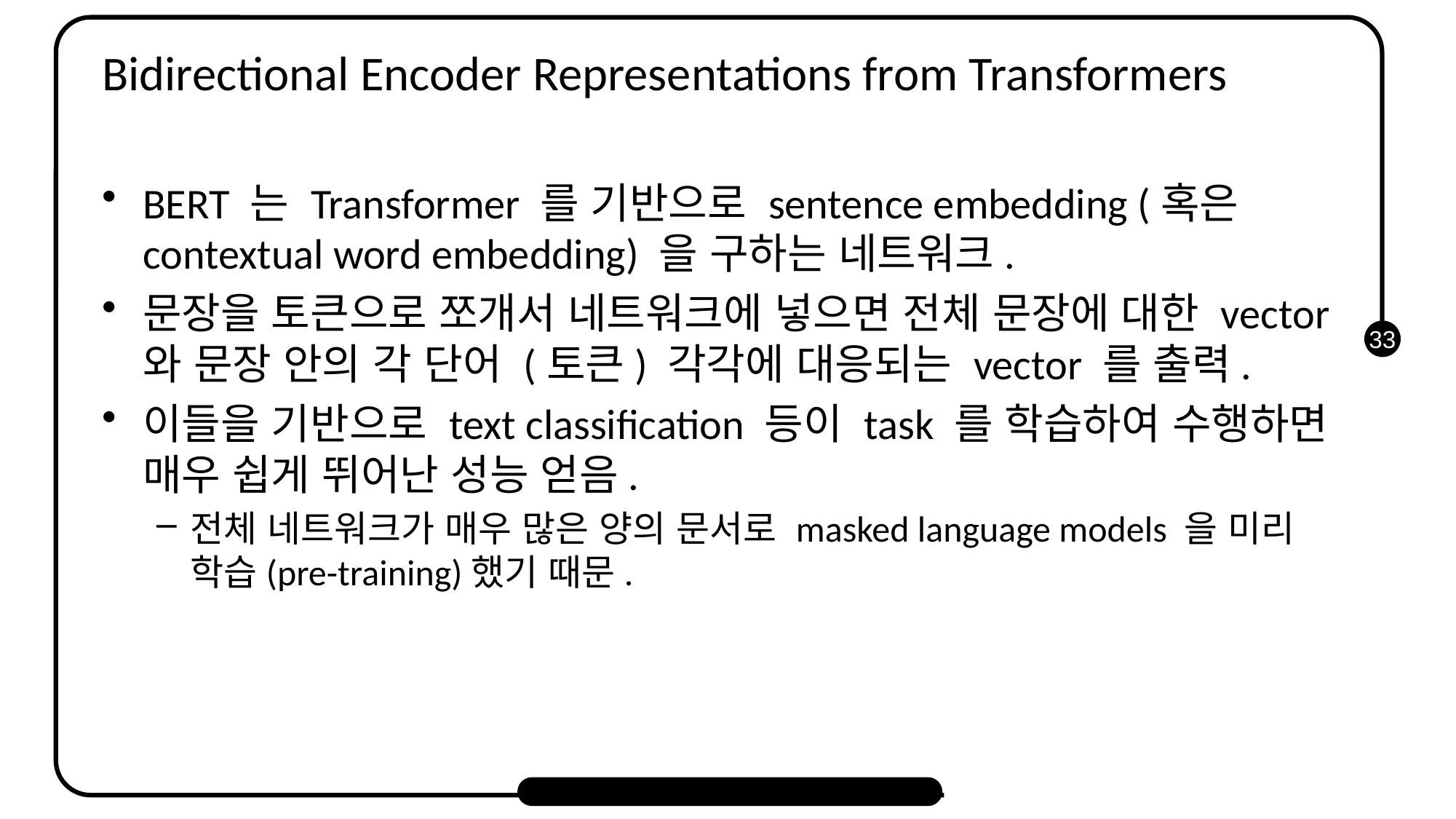

# Bidirectional Encoder Representations from Transformers
BERT 는 Transformer 를 기반으로 sentence embedding (혹은 contextual word embedding) 을 구하는 네트워크.
문장을 토큰으로 쪼개서 네트워크에 넣으면 전체 문장에 대한 vector 와 문장 안의 각 단어 (토큰) 각각에 대응되는 vector 를 출력.
이들을 기반으로 text classification 등이 task 를 학습하여 수행하면 매우 쉽게 뛰어난 성능 얻음.
전체 네트워크가 매우 많은 양의 문서로 masked language models 을 미리 학습(pre-training)했기 때문.